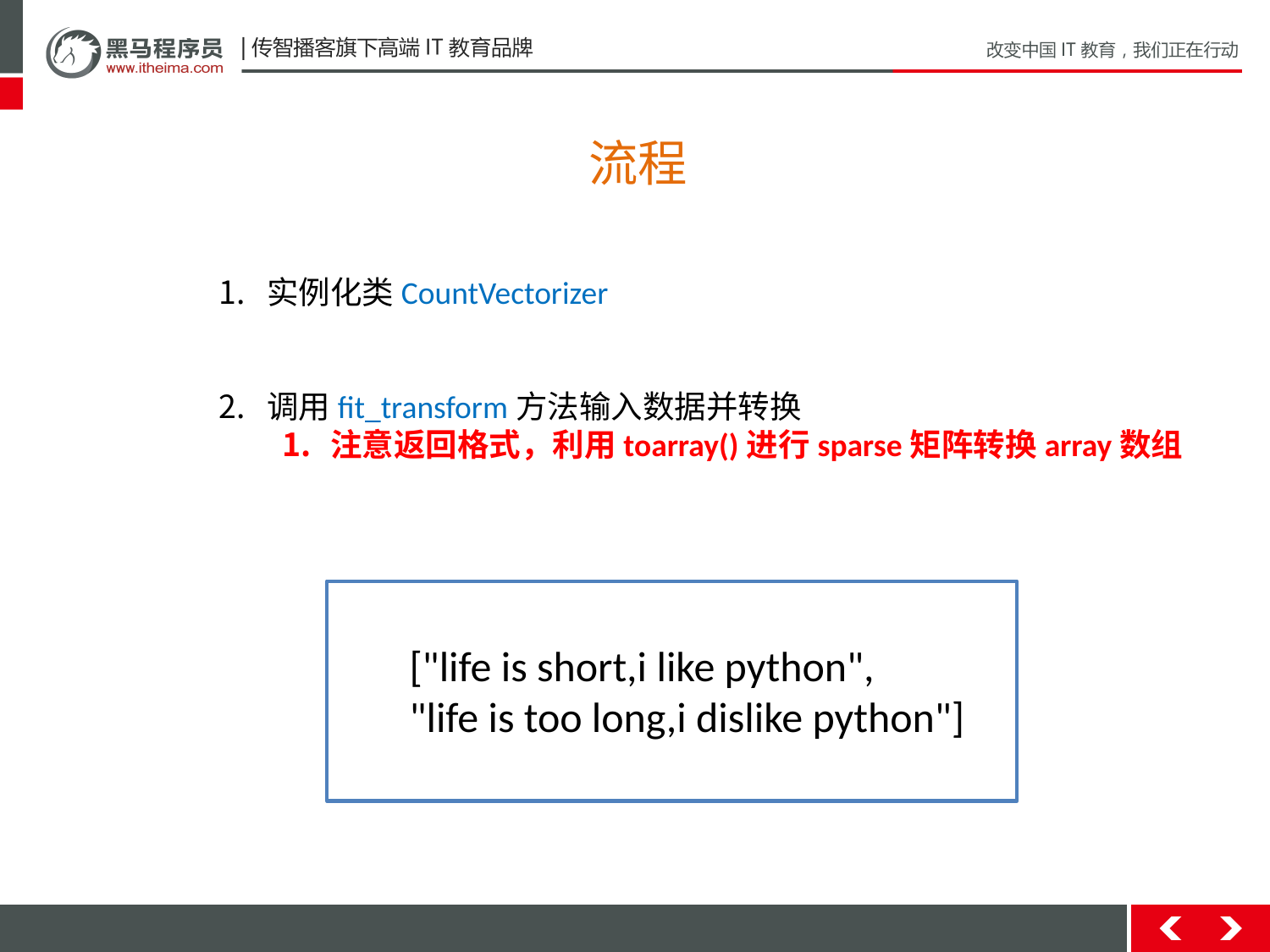

流程
实例化类CountVectorizer

调用fit_transform方法输入数据并转换
注意返回格式，利用toarray()进行sparse矩阵转换array数组

["life is short,i like python",
"life is too long,i dislike python"]